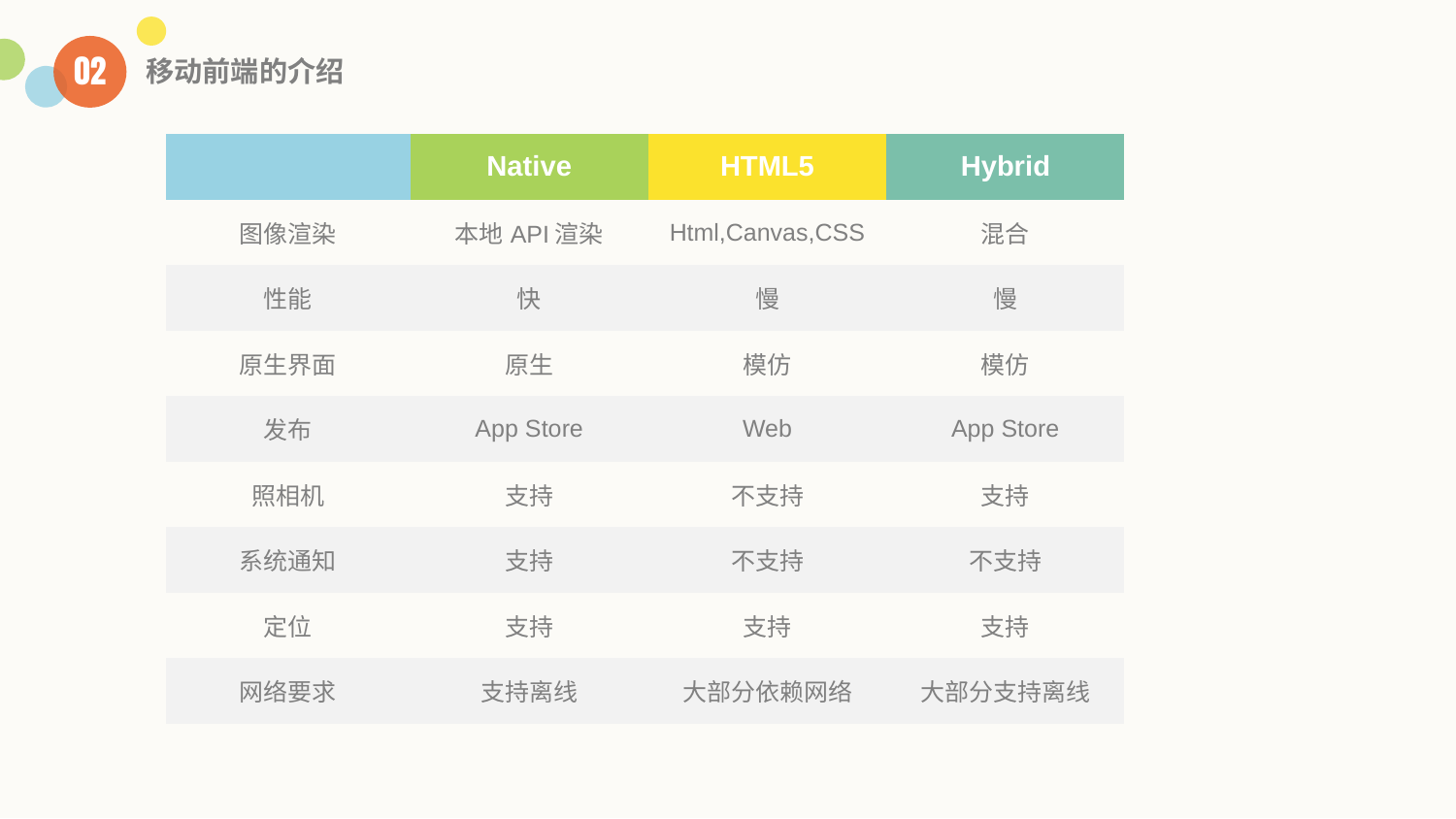

02
移动前端的介绍

|  | Native | HTML5 | Hybrid |
| --- | --- | --- | --- |
| 图像渲染 | 本地API渲染 | Html,Canvas,CSS | 混合 |
| 性能 | 快 | 慢 | 慢 |
| 原生界面 | 原生 | 模仿 | 模仿 |
| 发布 | App Store | Web | App Store |
| 照相机 | 支持 | 不支持 | 支持 |
| 系统通知 | 支持 | 不支持 | 不支持 |
| 定位 | 支持 | 支持 | 支持 |
| 网络要求 | 支持离线 | 大部分依赖网络 | 大部分支持离线 |